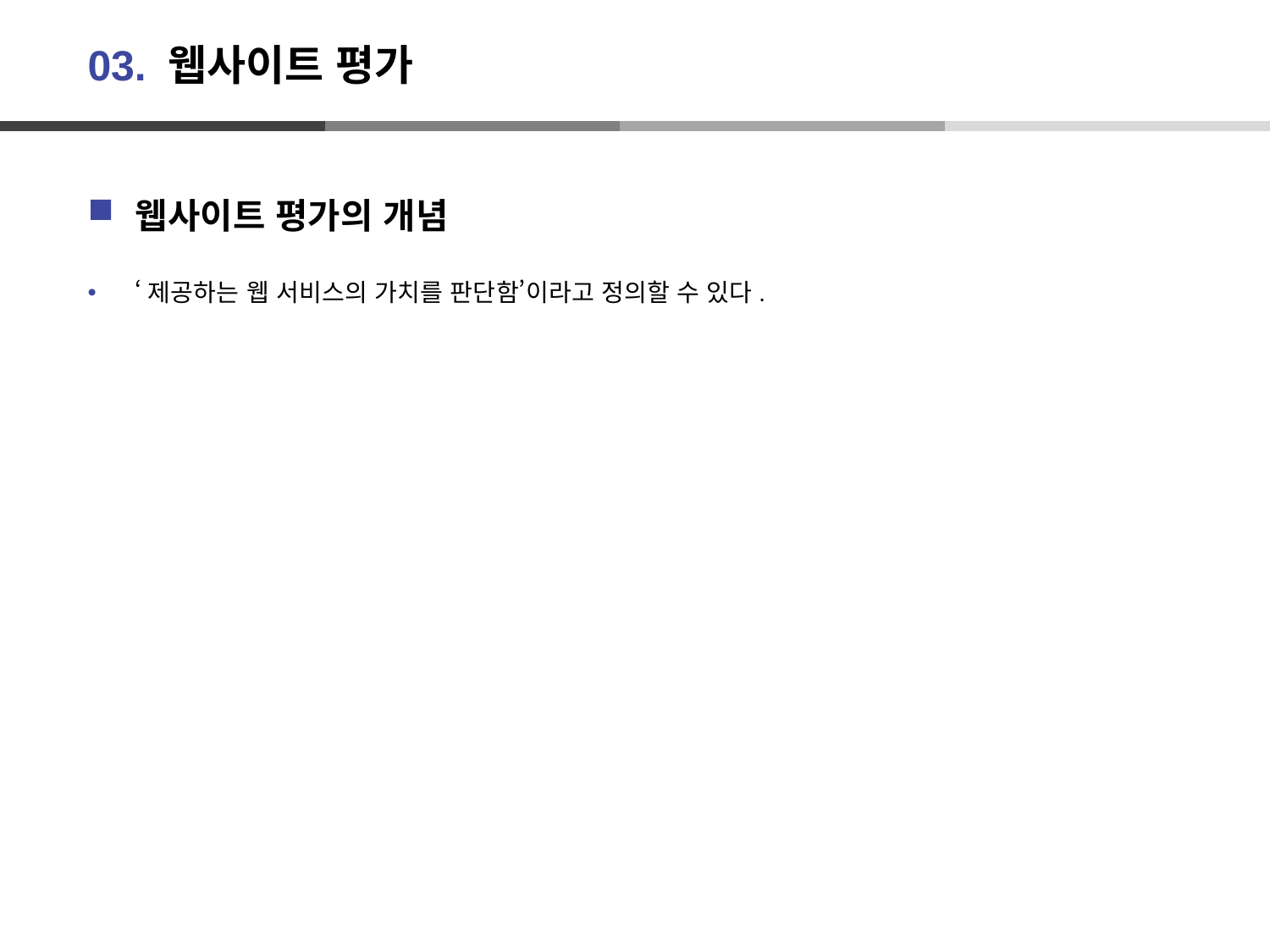

# 03. 웹사이트 평가
웹사이트 평가의 개념
‘제공하는 웹 서비스의 가치를 판단함’이라고 정의할 수 있다.